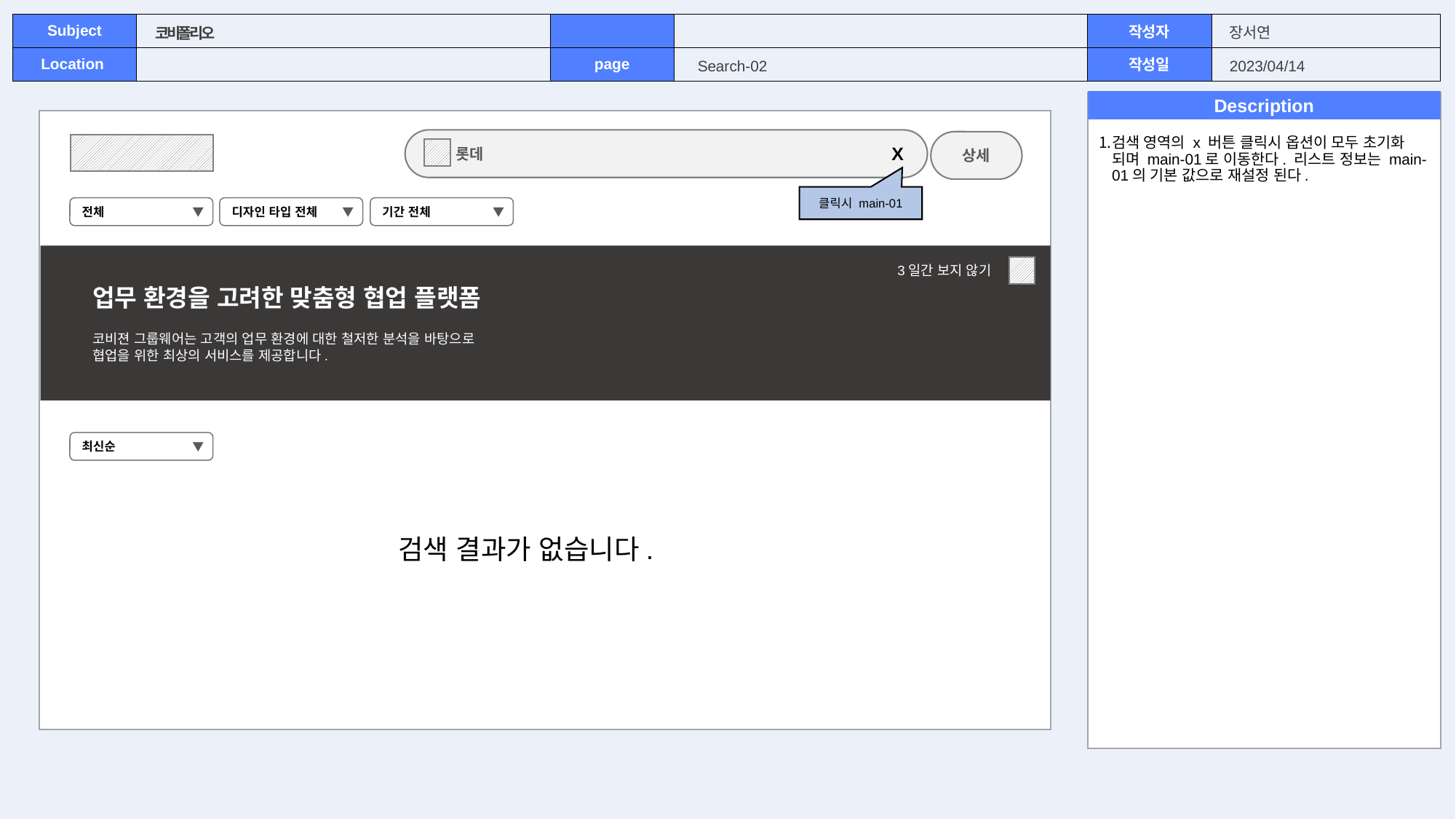

# 코비폴리오

Search-02
2023/04/14
       롯데
상세

검색 영역의 x 버튼 클릭시 옵션이 모두 초기화 되며 main-01로 이동한다. 리스트 정보는 main-01의 기본 값으로 재설정 된다.

X
클릭시 main-01
전체

디자인 타입 전체

기간 전체

3일간 보지 않기

업무 환경을 고려한 맞춤형 협업 플랫폼
코비젼 그룹웨어는 고객의 업무 환경에 대한 철저한 분석을 바탕으로
협업을 위한 최상의 서비스를 제공합니다.
최신순

검색 결과가 없습니다.